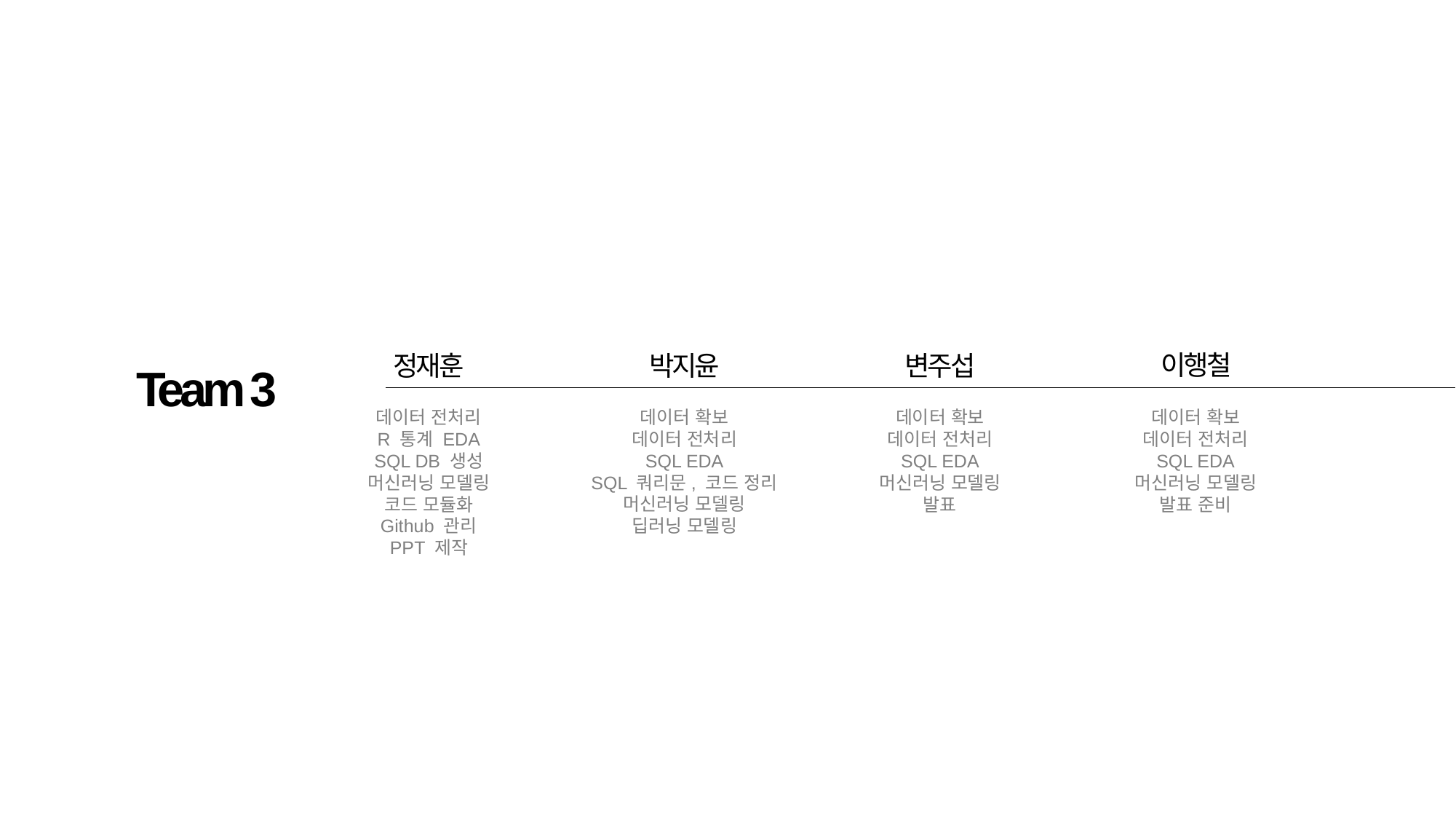

이행철
변주섭
박지윤
정재훈
Team 3
데이터 전처리
R 통계 EDA
SQL DB 생성
머신러닝 모델링
코드 모듈화
Github 관리
PPT 제작
데이터 확보
데이터 전처리
SQL EDA
SQL 쿼리문, 코드 정리
머신러닝 모델링
딥러닝 모델링
데이터 확보
데이터 전처리
SQL EDA
머신러닝 모델링
발표
데이터 확보
데이터 전처리
SQL EDA
머신러닝 모델링
발표 준비